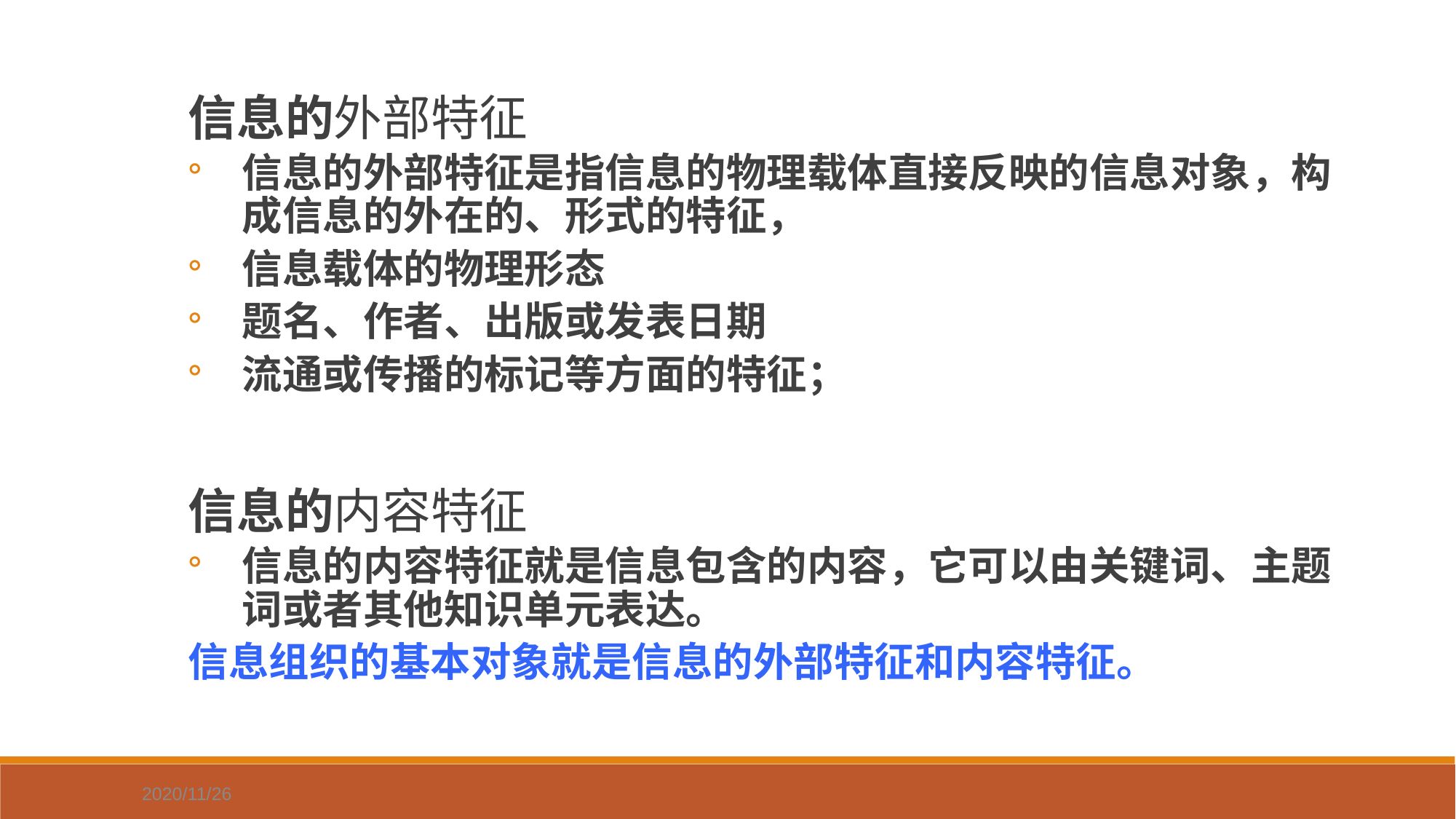

信息的外部特征
信息的外部特征是指信息的物理载体直接反映的信息对象，构成信息的外在的、形式的特征，
信息载体的物理形态
题名、作者、出版或发表日期
流通或传播的标记等方面的特征；

信息的内容特征
信息的内容特征就是信息包含的内容，它可以由关键词、主题词或者其他知识单元表达。
信息组织的基本对象就是信息的外部特征和内容特征。

2020/11/26